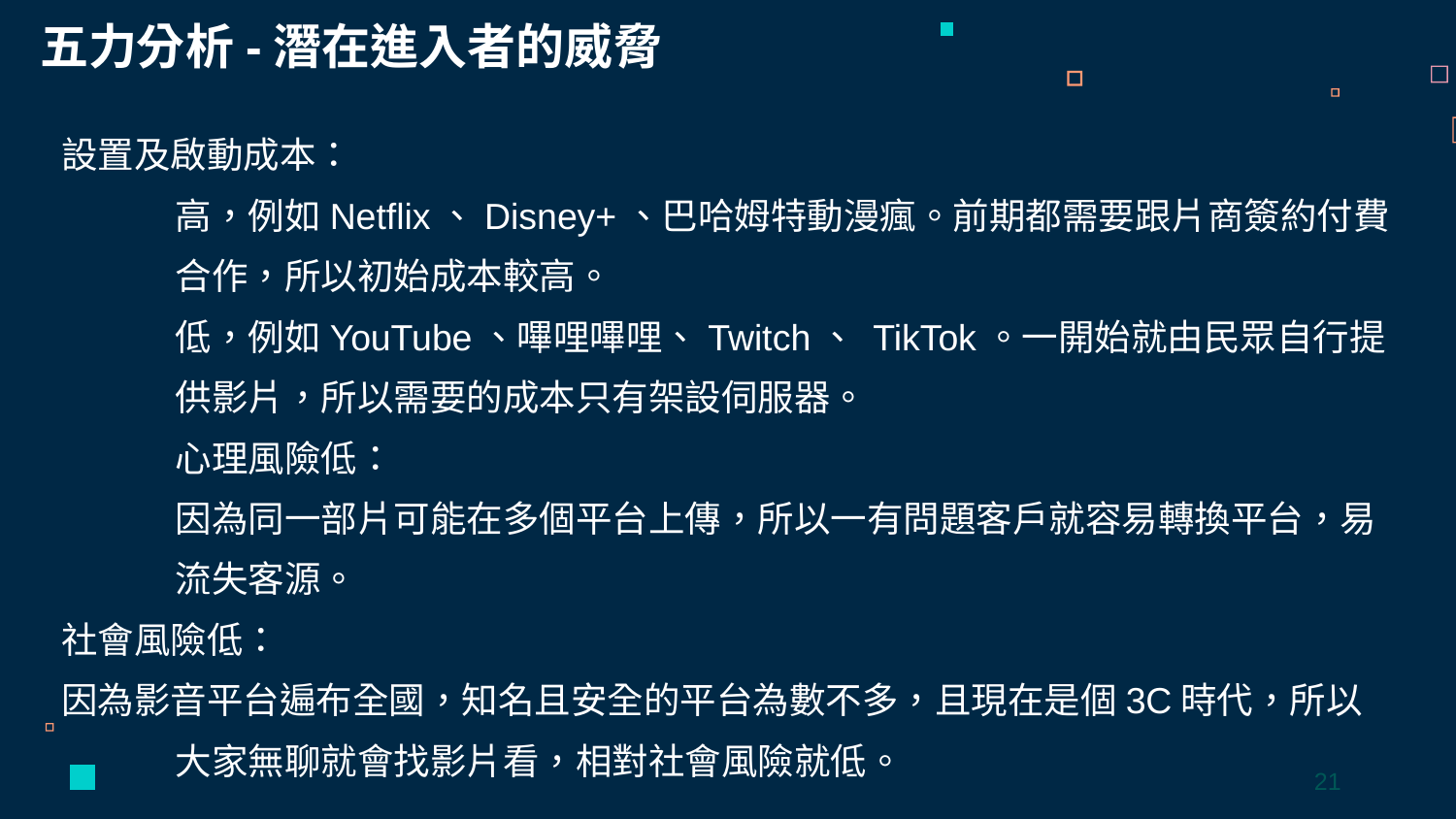

五力分析-潛在進入者的威脅
設置及啟動成本：
高，例如Netflix、Disney+、巴哈姆特動漫瘋。前期都需要跟片商簽約付費合作，所以初始成本較高。
低，例如YouTube、嗶哩嗶哩、Twitch、 TikTok。一開始就由民眾自行提供影片，所以需要的成本只有架設伺服器。
心理風險低：
因為同一部片可能在多個平台上傳，所以一有問題客戶就容易轉換平台，易流失客源。
社會風險低：
因為影音平台遍布全國，知名且安全的平台為數不多，且現在是個3C時代，所以大家無聊就會找影片看，相對社會風險就低。
21